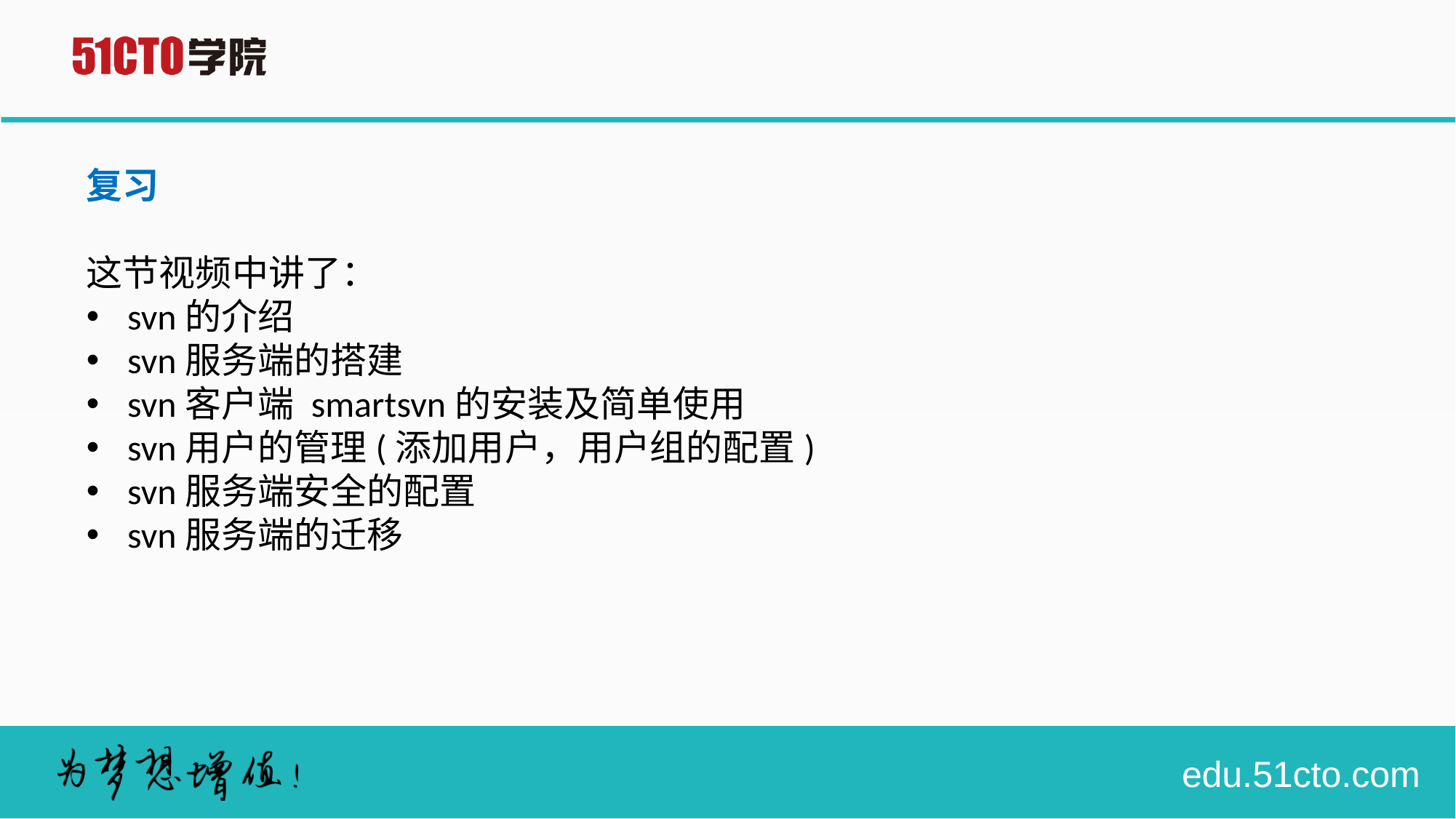

复习

这节视频中讲了：
svn的介绍
svn服务端的搭建
svn客户端 smartsvn的安装及简单使用
svn用户的管理(添加用户，用户组的配置)
svn服务端安全的配置
svn服务端的迁移